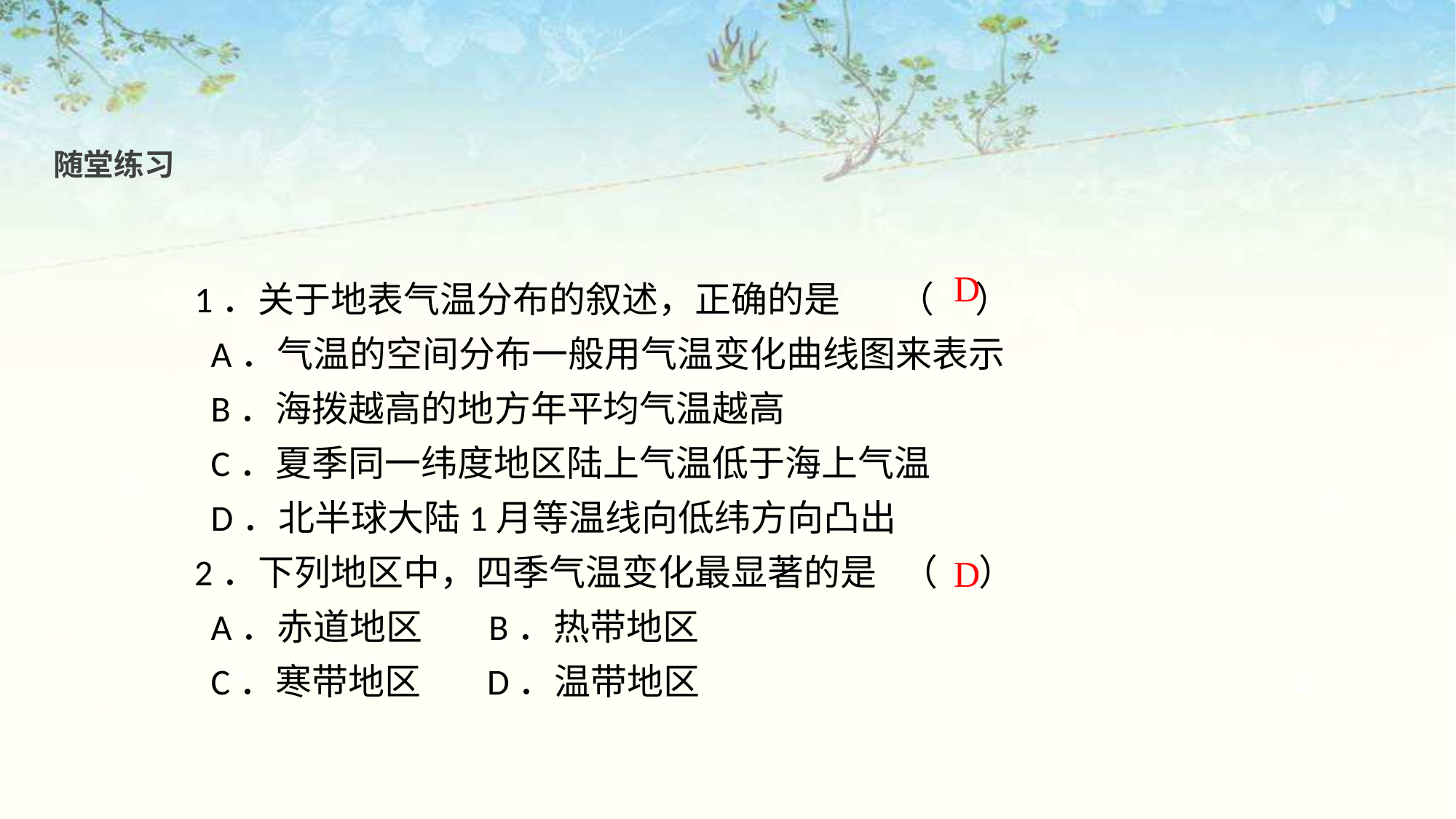

随堂练习
1．关于地表气温分布的叙述，正确的是       （     ）
  A．气温的空间分布一般用气温变化曲线图来表示
  B．海拨越高的地方年平均气温越高
  C．夏季同一纬度地区陆上气温低于海上气温
  D．北半球大陆1月等温线向低纬方向凸出
2．下列地区中，四季气温变化最显著的是   （     ）
  A．赤道地区       B．热带地区
  C．寒带地区       D．温带地区
D
D